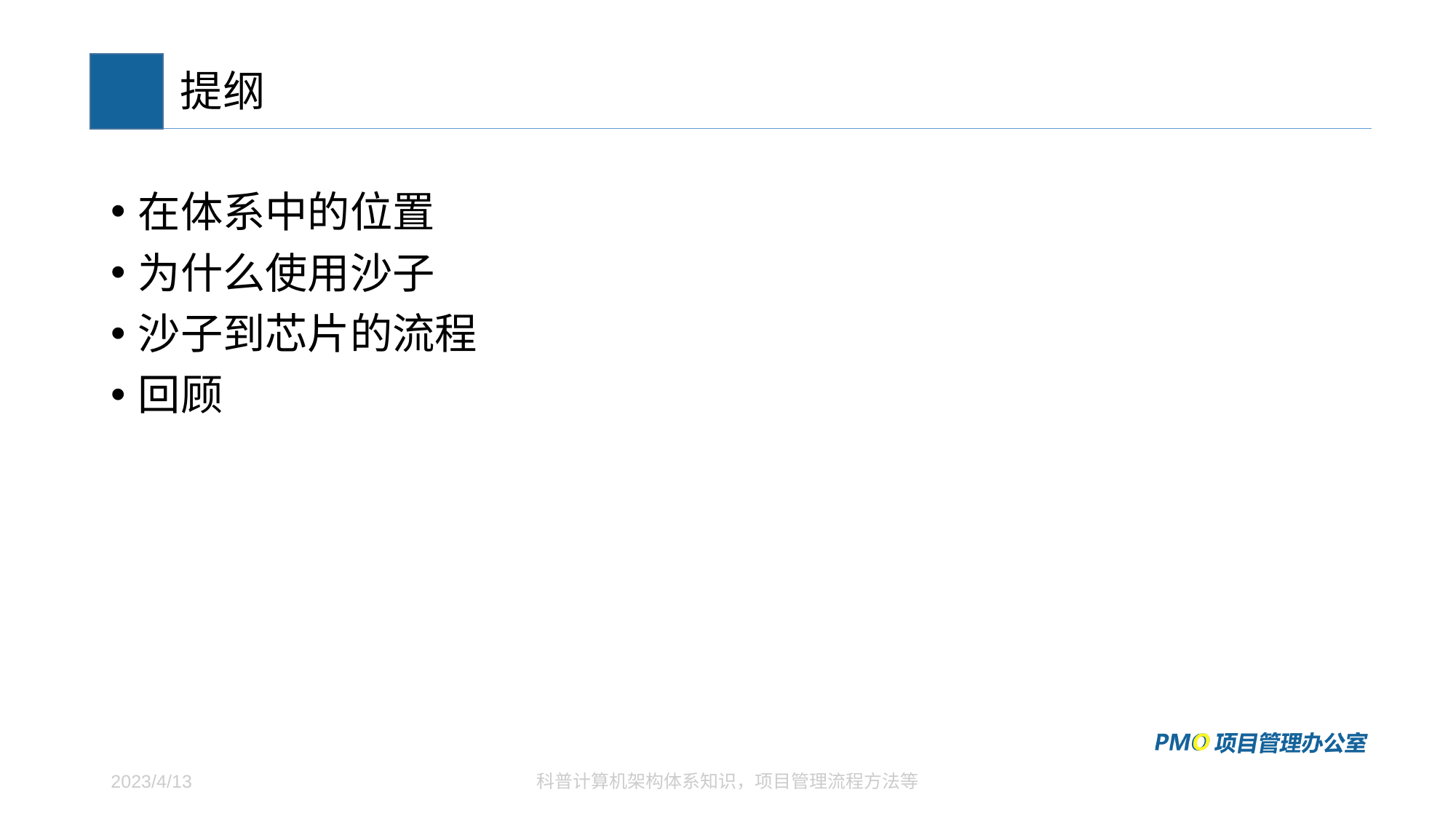

# 提纲
在体系中的位置
为什么使用沙子
沙子到芯片的流程
回顾
2023/4/13
科普计算机架构体系知识，项目管理流程方法等